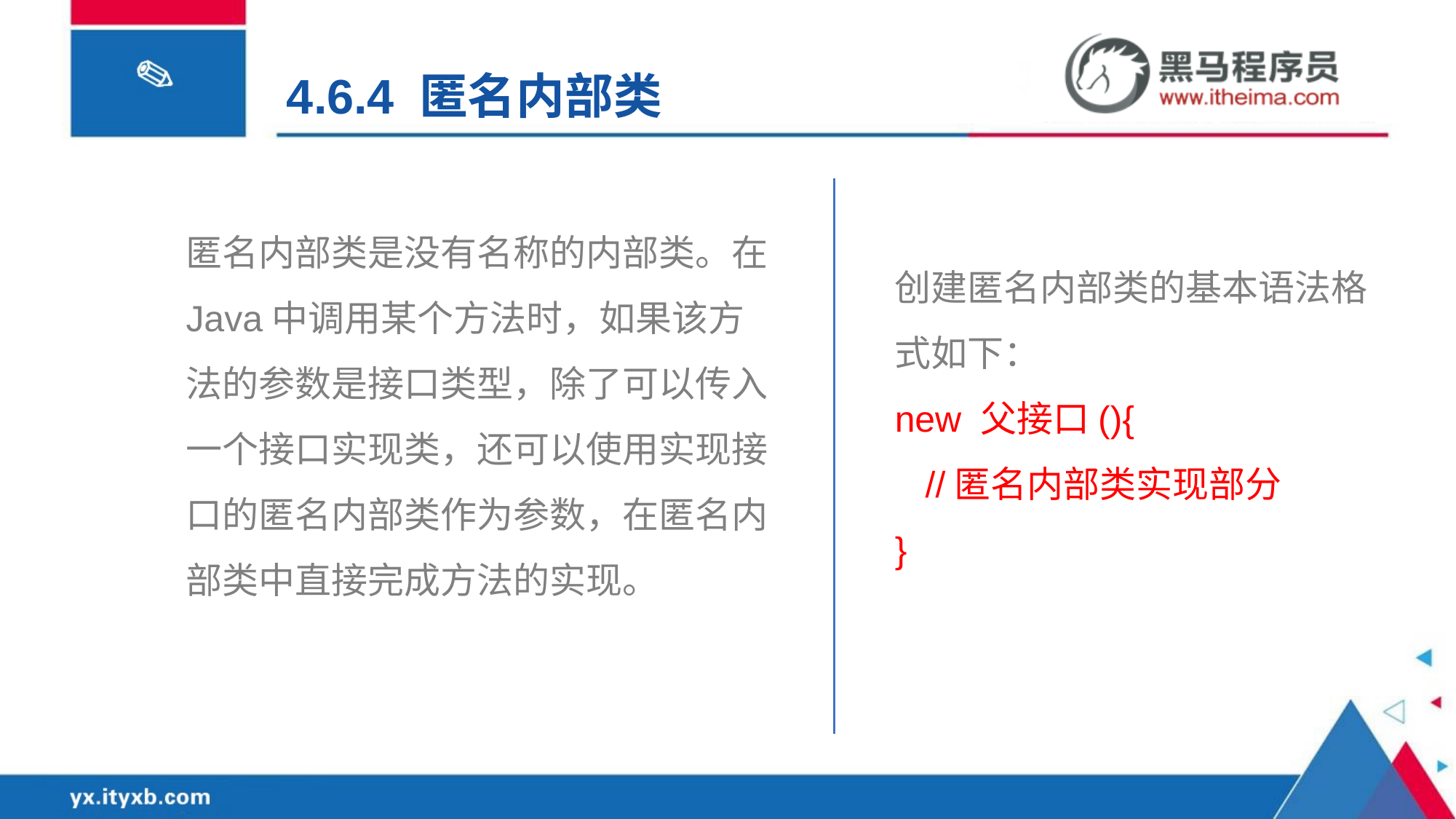

4.6.4 匿名内部类
匿名内部类是没有名称的内部类。在Java中调用某个方法时，如果该方法的参数是接口类型，除了可以传入一个接口实现类，还可以使用实现接口的匿名内部类作为参数，在匿名内部类中直接完成方法的实现。
创建匿名内部类的基本语法格式如下：
new 父接口(){
   //匿名内部类实现部分
}